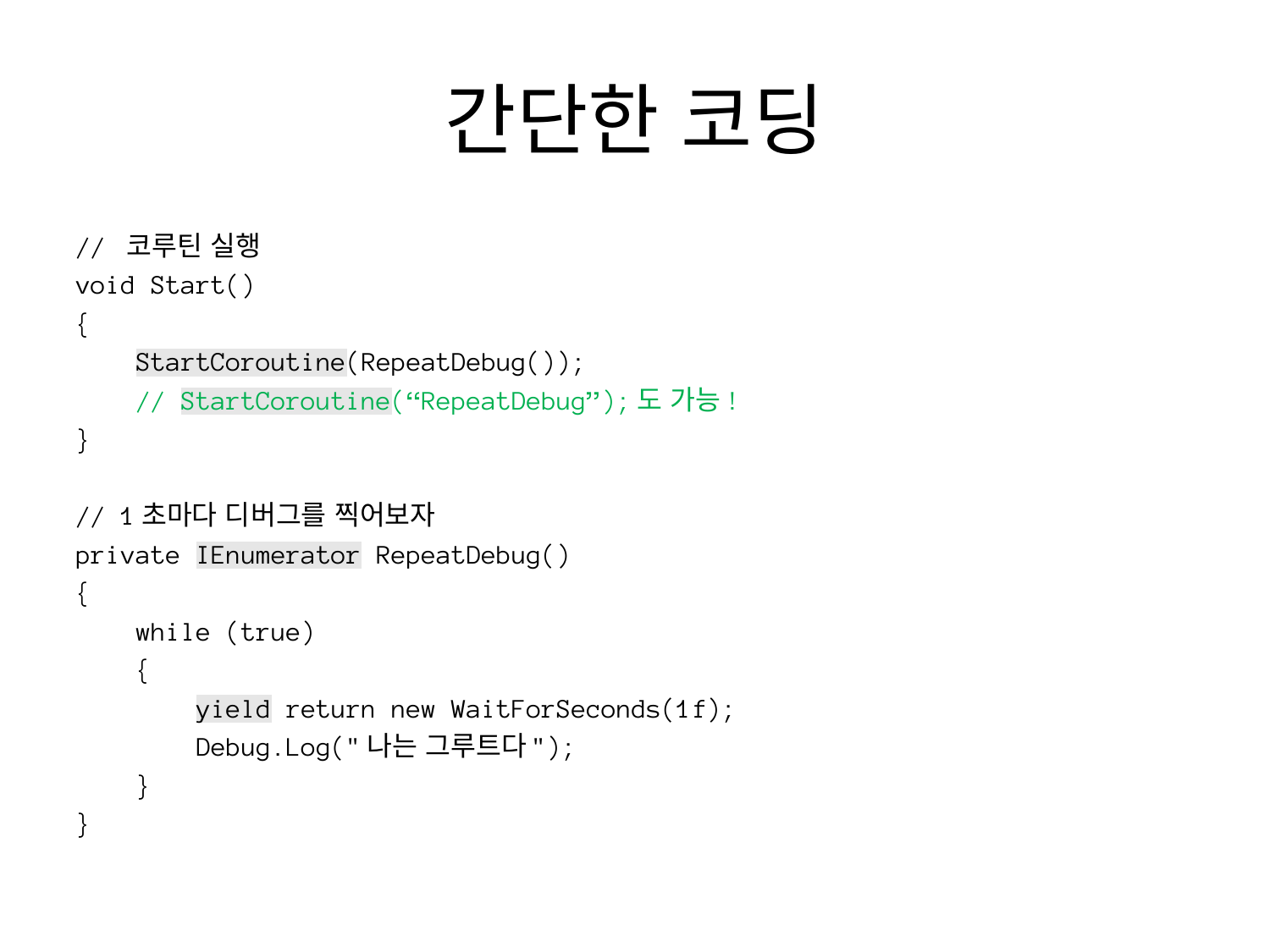

# 간단한 코딩
// 코루틴 실행
void Start()
{
    StartCoroutine(RepeatDebug());
    // StartCoroutine(“RepeatDebug”);도 가능!
}

// 1초마다 디버그를 찍어보자
private IEnumerator RepeatDebug()
{
    while (true)
    {
        yield return new WaitForSeconds(1f);
        Debug.Log("나는 그루트다");
    }
}